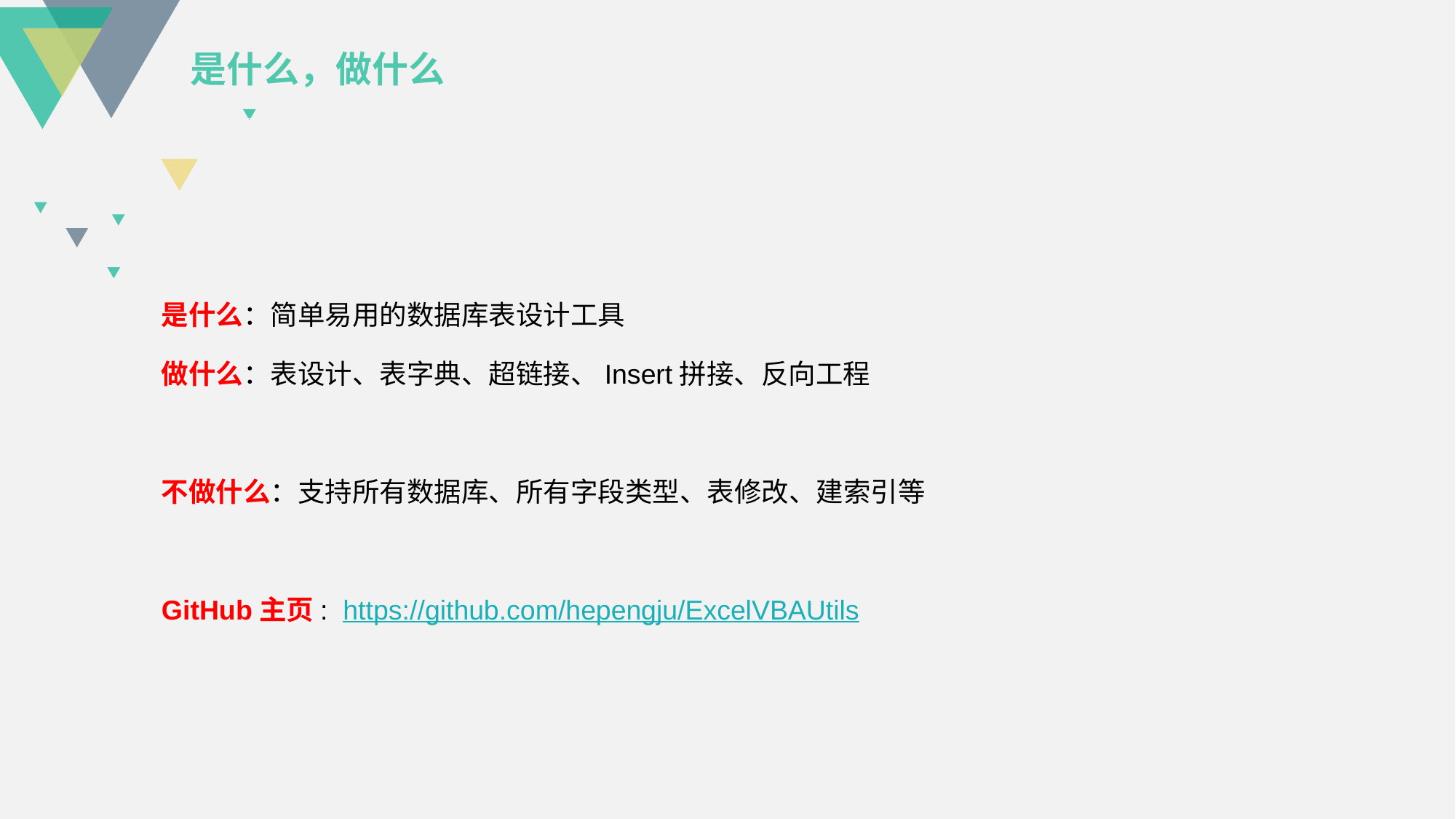

是什么，做什么
是什么：简单易用的数据库表设计工具

做什么：表设计、表字典、超链接、Insert拼接、反向工程

不做什么：支持所有数据库、所有字段类型、表修改、建索引等

GitHub主页:  https://github.com/hepengju/ExcelVBAUtils